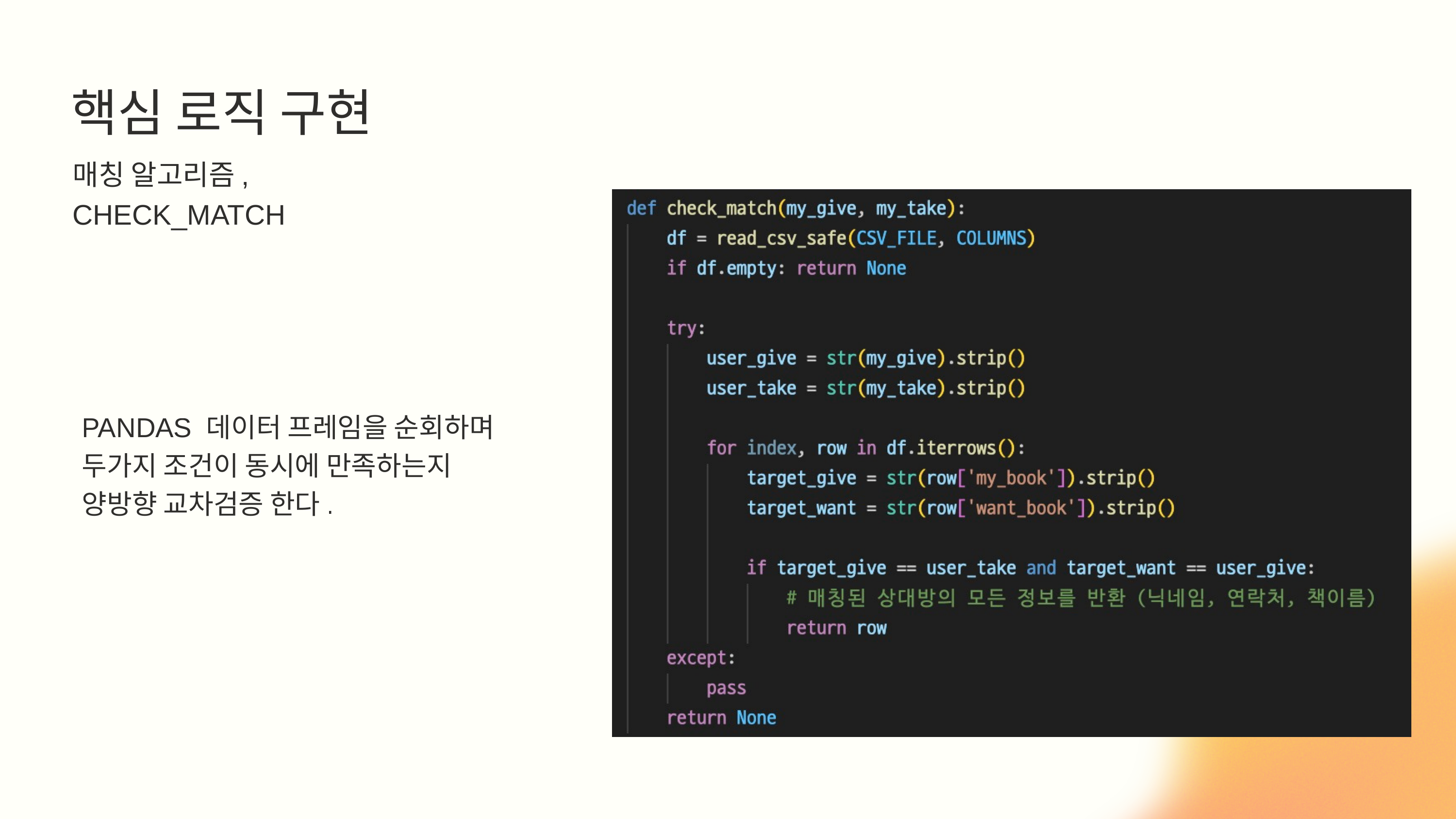

핵심 로직 구현
매칭 알고리즘, CHECK_MATCH

PANDAS 데이터 프레임을 순회하며
두가지 조건이 동시에 만족하는지
양방향 교차검증 한다.